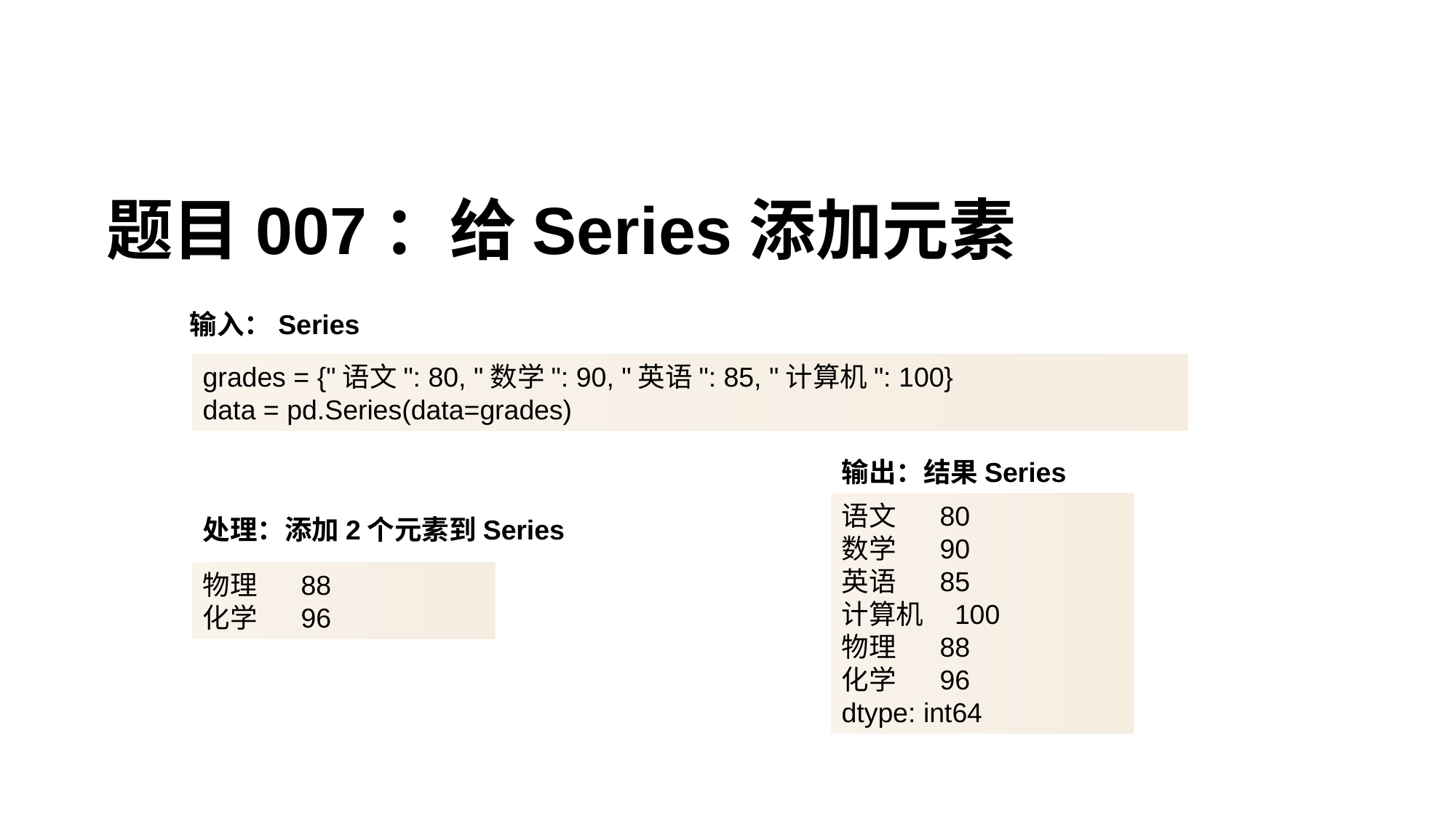

# 题目007：给Series添加元素
输入：Series
grades = {"语文": 80, "数学": 90, "英语": 85, "计算机": 100}
data = pd.Series(data=grades)
输出：结果Series
语文      80
数学      90
英语      85
计算机    100
物理      88
化学      96
dtype: int64
处理：添加2个元素到Series
物理      88
化学      96